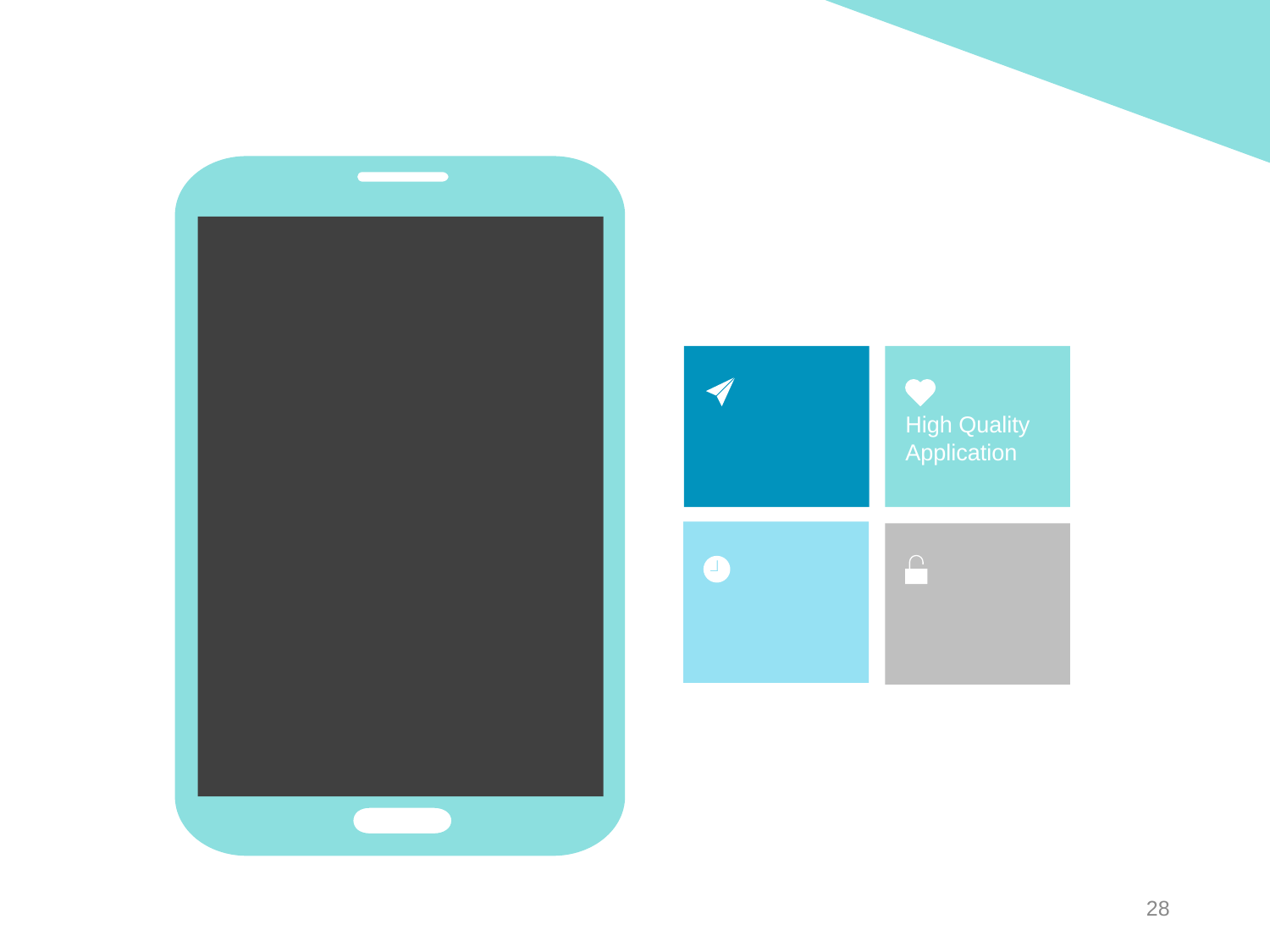

High Quality
Application
2. GoogleCardboad XR 셋팅

28